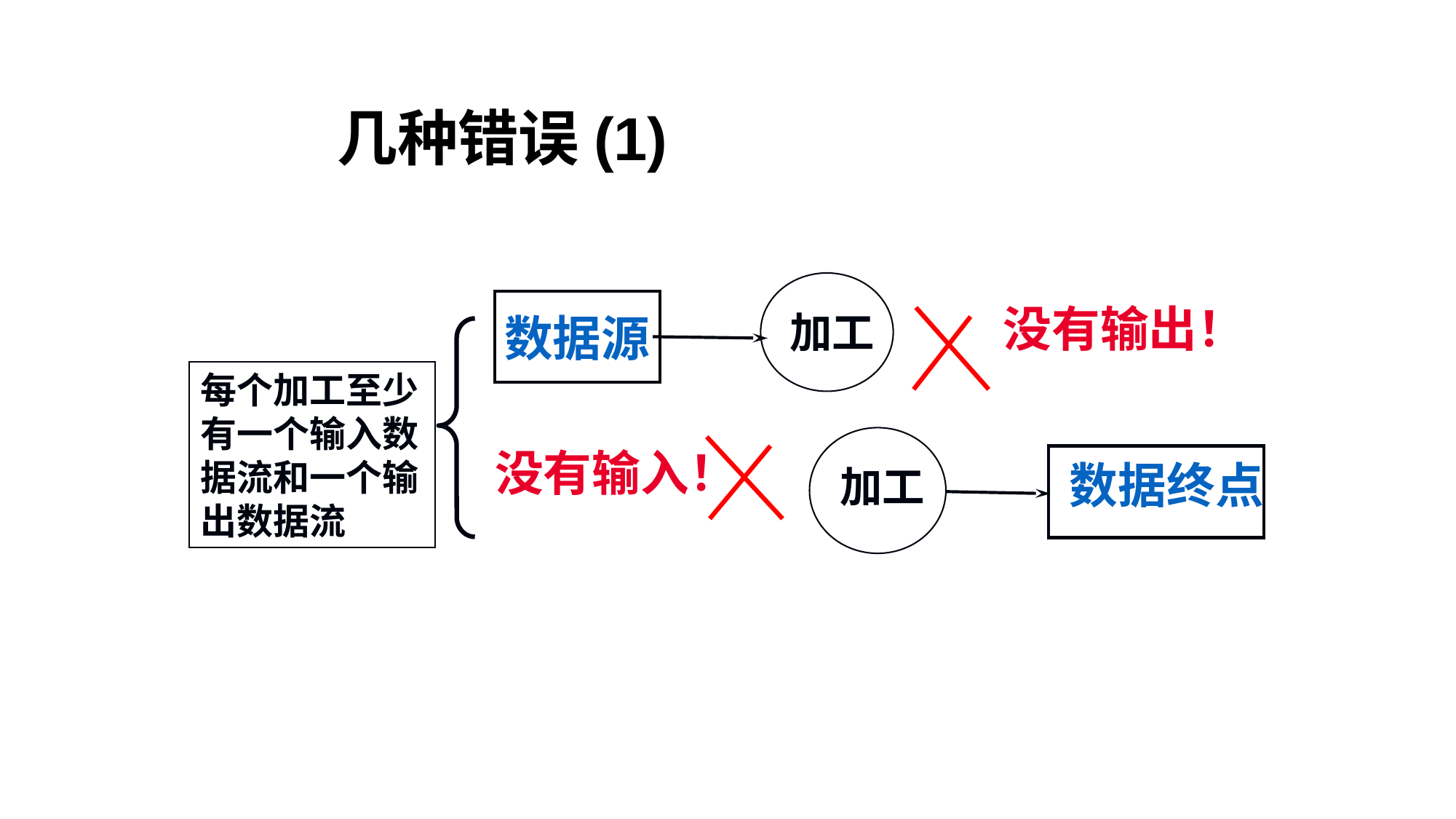

# 几种错误(1)

数据源
没有输出！
加工

每个加工至少有一个输入数
据流和一个输出数据流

没有输入！

数据终点
加工